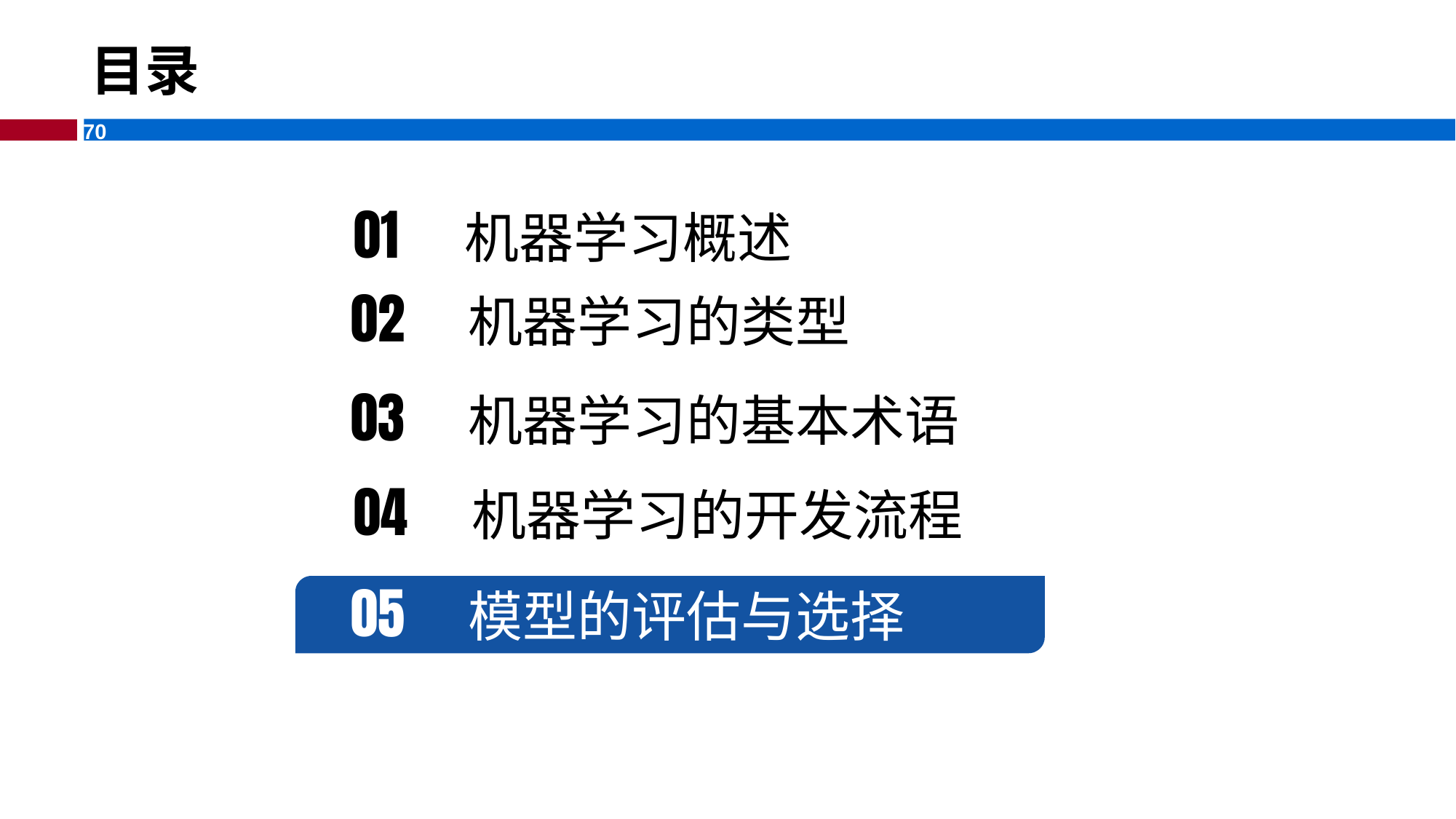

# 目录
01    机器学习概述
02    机器学习的类型
03    机器学习的基本术语
04    机器学习的开发流程

05    模型的评估与选择